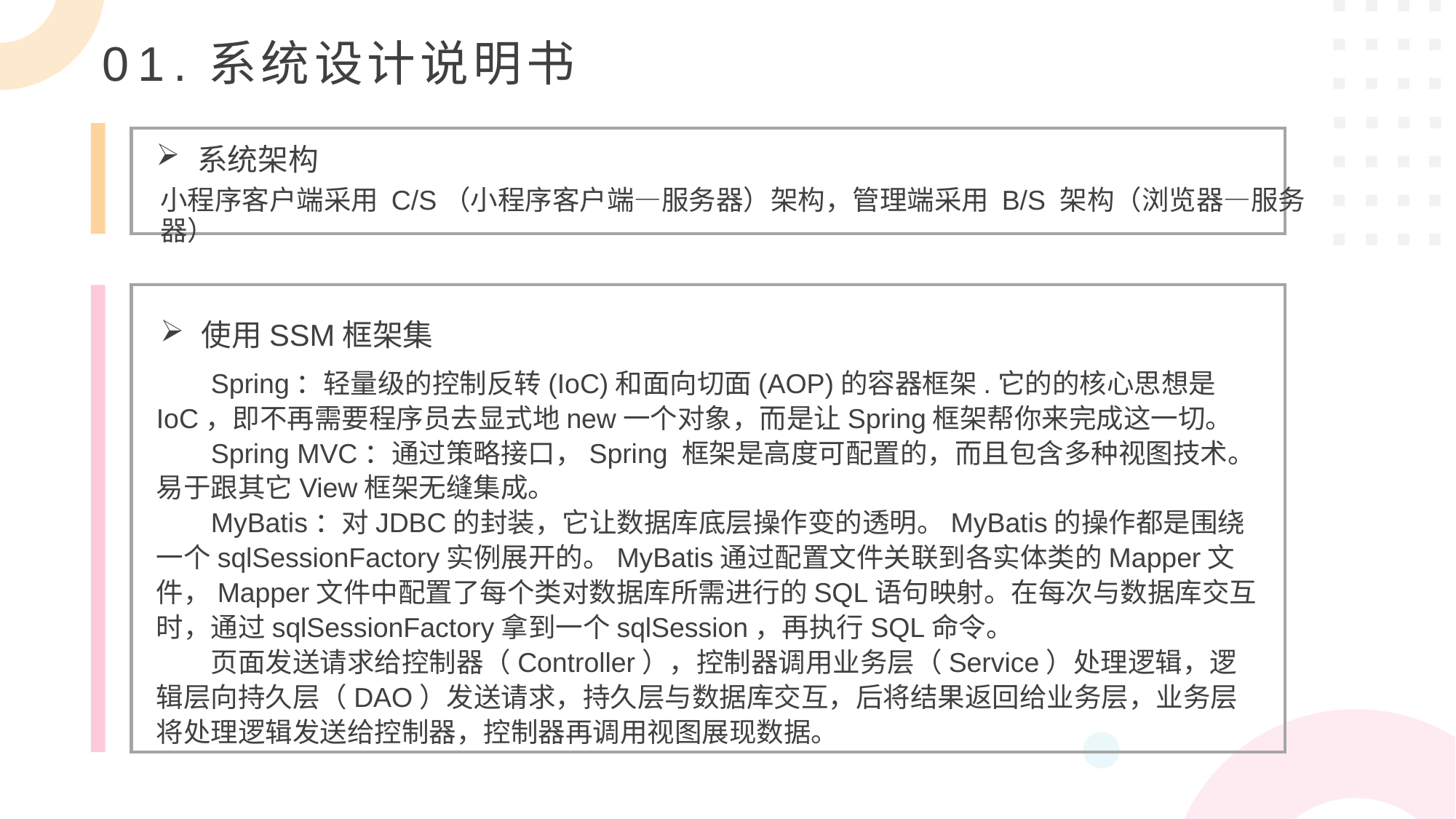

01.系统设计说明书
系统架构

小程序客户端采用 C/S（小程序客户端—服务器）架构，管理端采用 B/S 架构（浏览器—服务器）

使用SSM框架集
Spring：轻量级的控制反转(IoC)和面向切面(AOP)的容器框架.它的的核心思想是IoC，即不再需要程序员去显式地new一个对象，而是让Spring框架帮你来完成这一切。
Spring MVC：通过策略接口，Spring 框架是高度可配置的，而且包含多种视图技术。易于跟其它View框架无缝集成。
MyBatis：对JDBC的封装，它让数据库底层操作变的透明。MyBatis的操作都是围绕一个sqlSessionFactory实例展开的。MyBatis通过配置文件关联到各实体类的Mapper文件，Mapper文件中配置了每个类对数据库所需进行的SQL语句映射。在每次与数据库交互时，通过sqlSessionFactory拿到一个sqlSession，再执行SQL命令。
页面发送请求给控制器（Controller），控制器调用业务层（Service）处理逻辑，逻辑层向持久层（DAO）发送请求，持久层与数据库交互，后将结果返回给业务层，业务层将处理逻辑发送给控制器，控制器再调用视图展现数据。